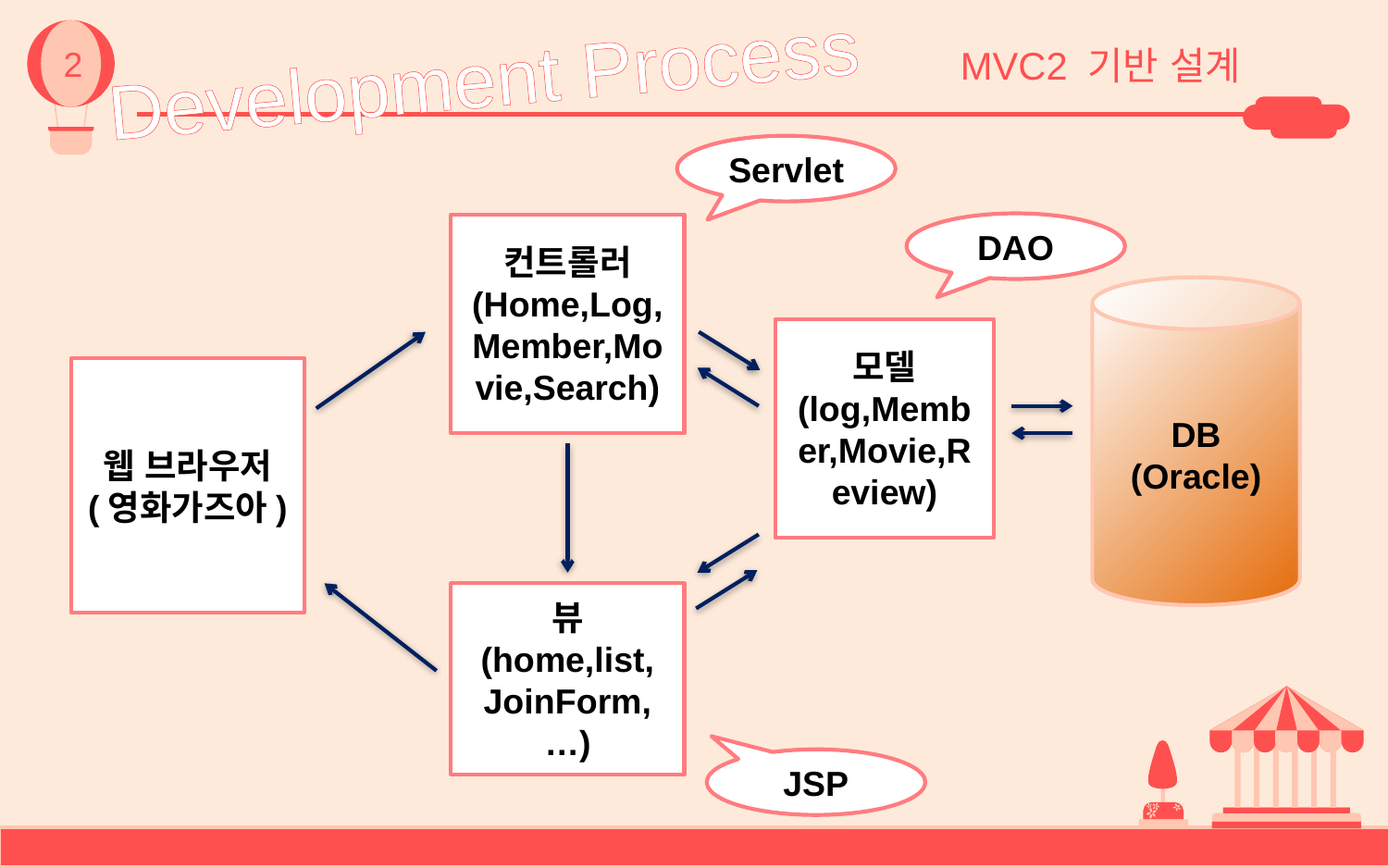

2

Development Process
MVC2 기반 설계

Servlet

DAO
컨트롤러
(Home,Log,Member,Movie,Search)
DB
(Oracle)
모델
(log,Member,Movie,Review)
웹 브라우저
(영화가즈아)
뷰
(home,list, JoinForm,…)

JSP